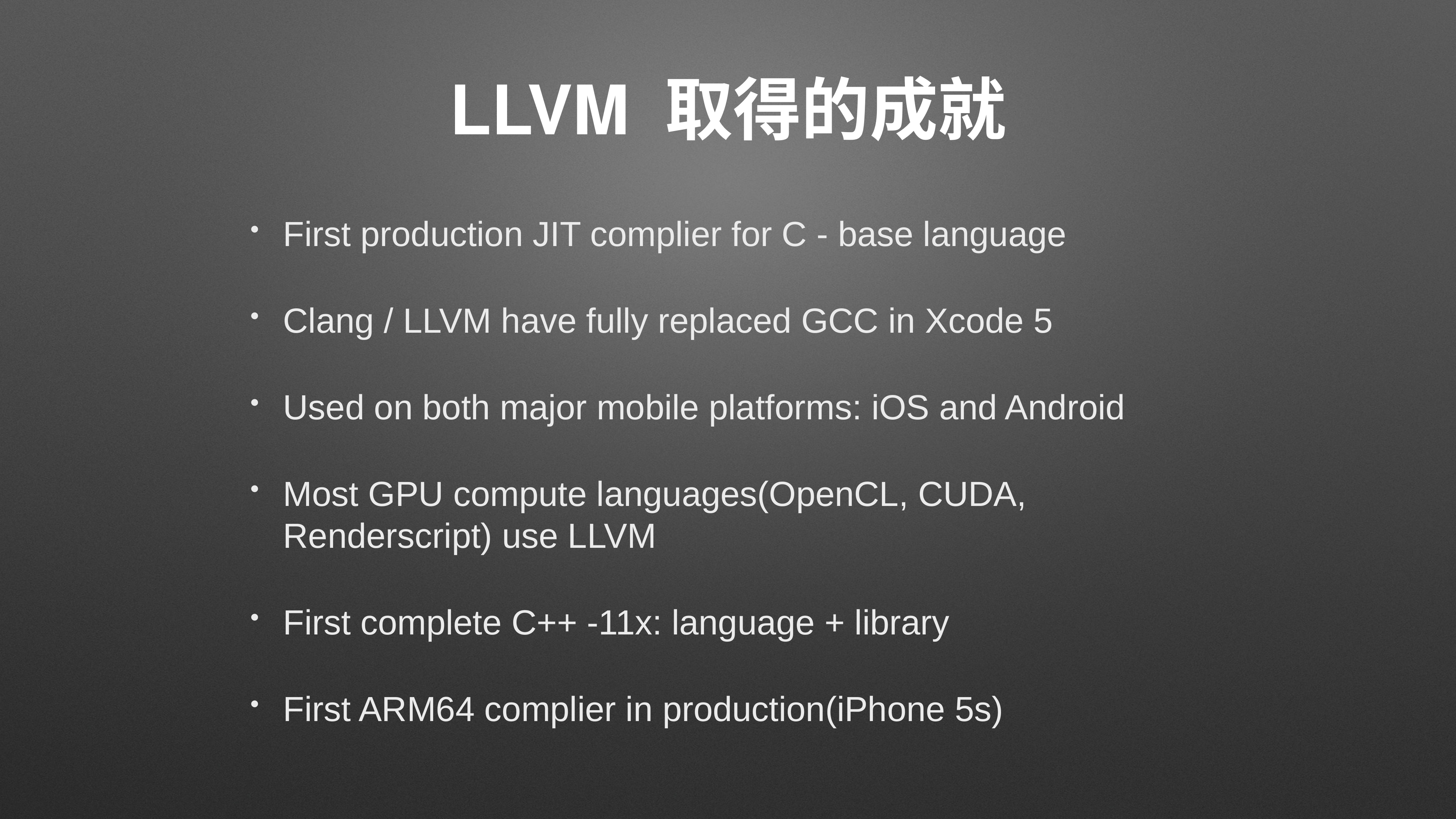

# LLVM 取得的成就
First production JIT complier for C - base language
Clang / LLVM have fully replaced GCC in Xcode 5
Used on both major mobile platforms: iOS and Android
Most GPU compute languages(OpenCL, CUDA, Renderscript) use LLVM
First complete C++ -11x: language + library
First ARM64 complier in production(iPhone 5s)